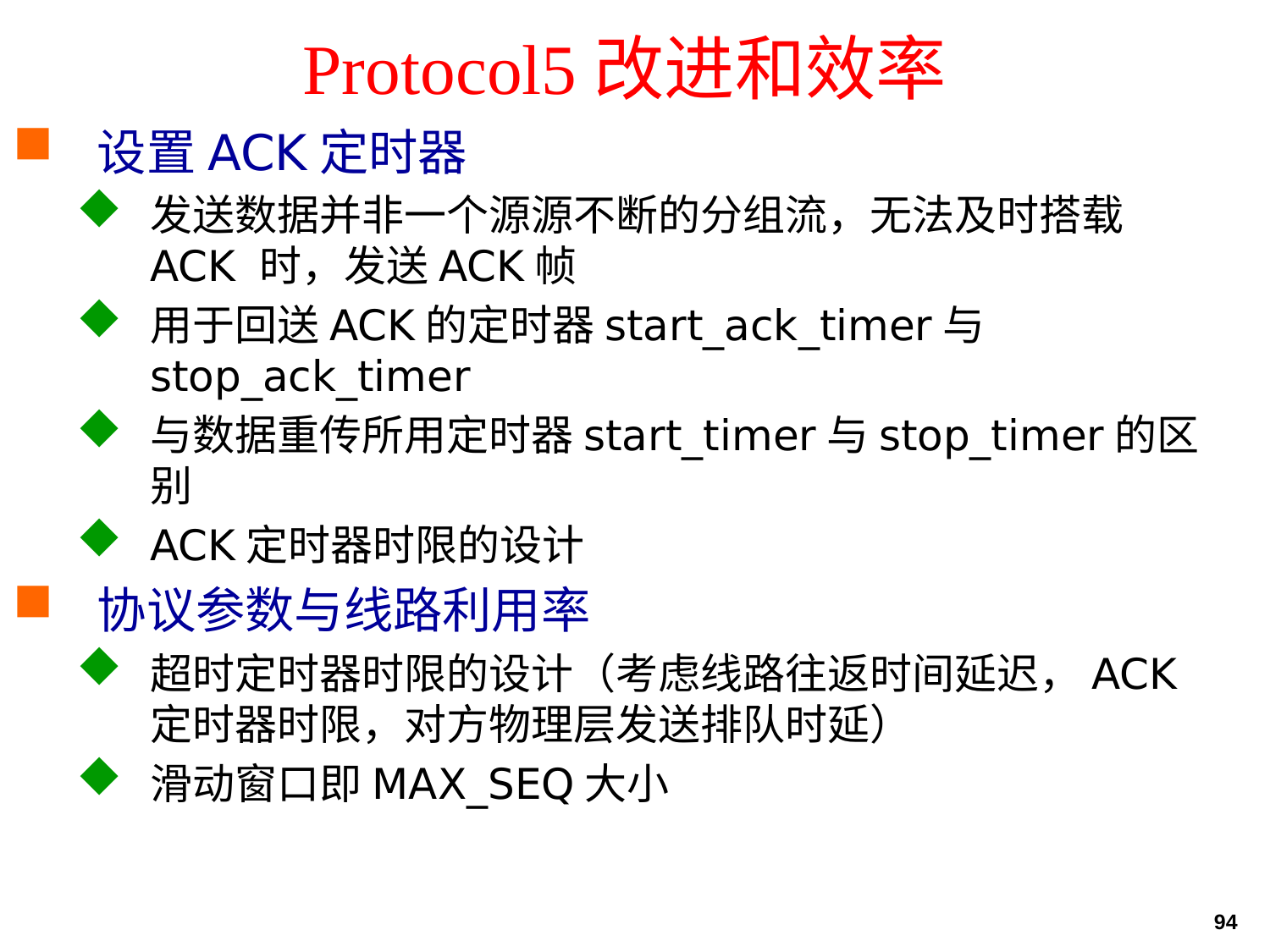

# Protocol5改进和效率
设置ACK定时器
发送数据并非一个源源不断的分组流，无法及时搭载ACK 时，发送ACK帧
用于回送ACK的定时器start_ack_timer与stop_ack_timer
与数据重传所用定时器start_timer与stop_timer的区别
ACK定时器时限的设计
协议参数与线路利用率
超时定时器时限的设计（考虑线路往返时间延迟，ACK定时器时限，对方物理层发送排队时延）
滑动窗口即MAX_SEQ大小